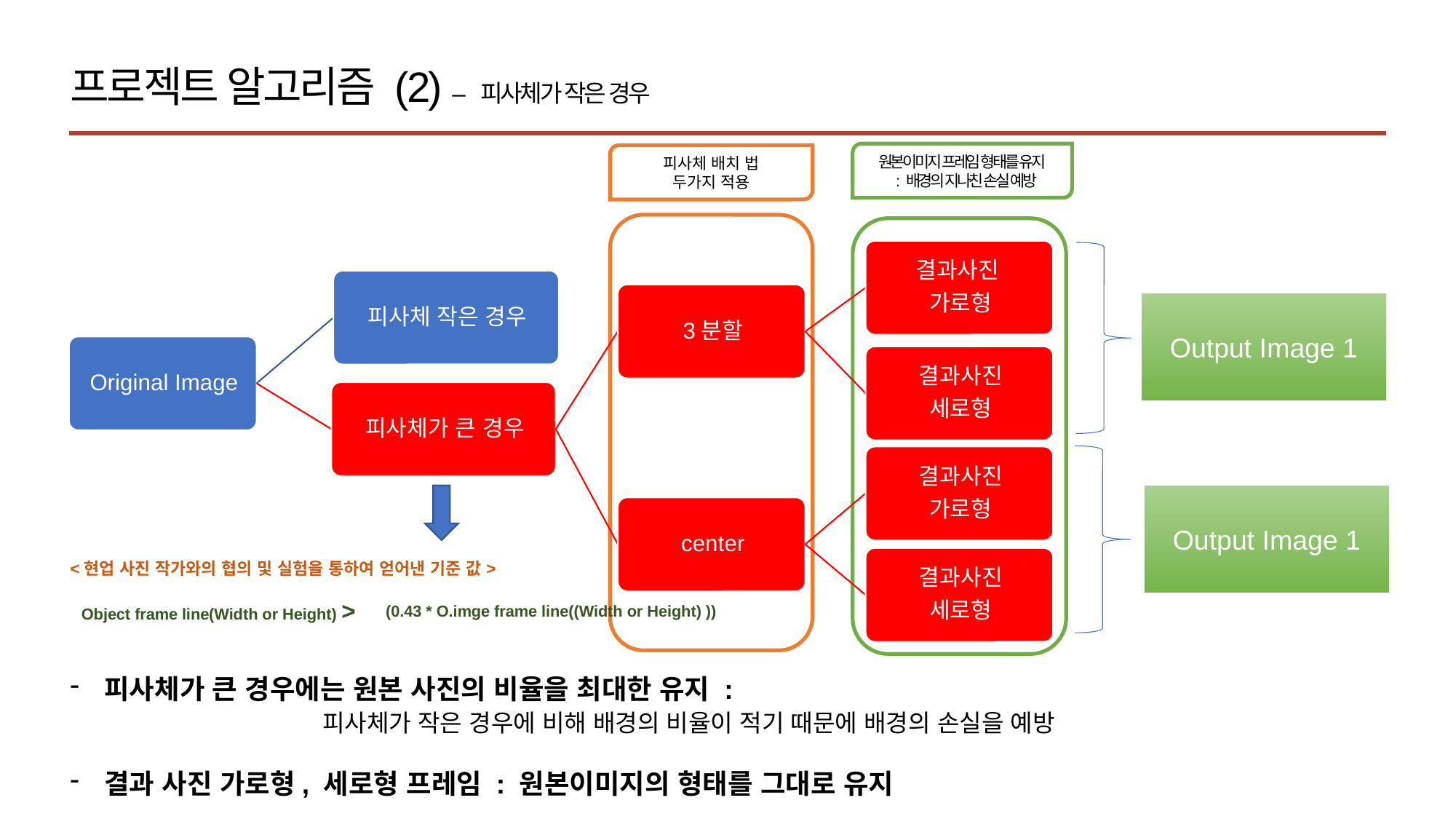

프로젝트 알고리즘 (2) –  피사체가 작은 경우

원본이미지 프레임 형태를 유지
 : 배경의 지나친 손실 예방
피사체 배치 법
두가지 적용
Original Image

피사체 작은 경우

피사체가 큰 경우

3분할

결과사진
가로형

결과사진
세로형

center

결과사진
가로형

결과사진
세로형

Output Image 1

Output Image 1

<현업 사진 작가와의 협의 및 실험을 통하여 얻어낸 기준 값>
Object frame line(Width or Height) >
(0.43 * O.imge frame line((Width or Height) ))
피사체가 큰 경우에는 원본 사진의 비율을 최대한 유지 :
		피사체가 작은 경우에 비해 배경의 비율이 적기 때문에 배경의 손실을 예방

결과 사진 가로형, 세로형 프레임 : 원본이미지의 형태를 그대로 유지